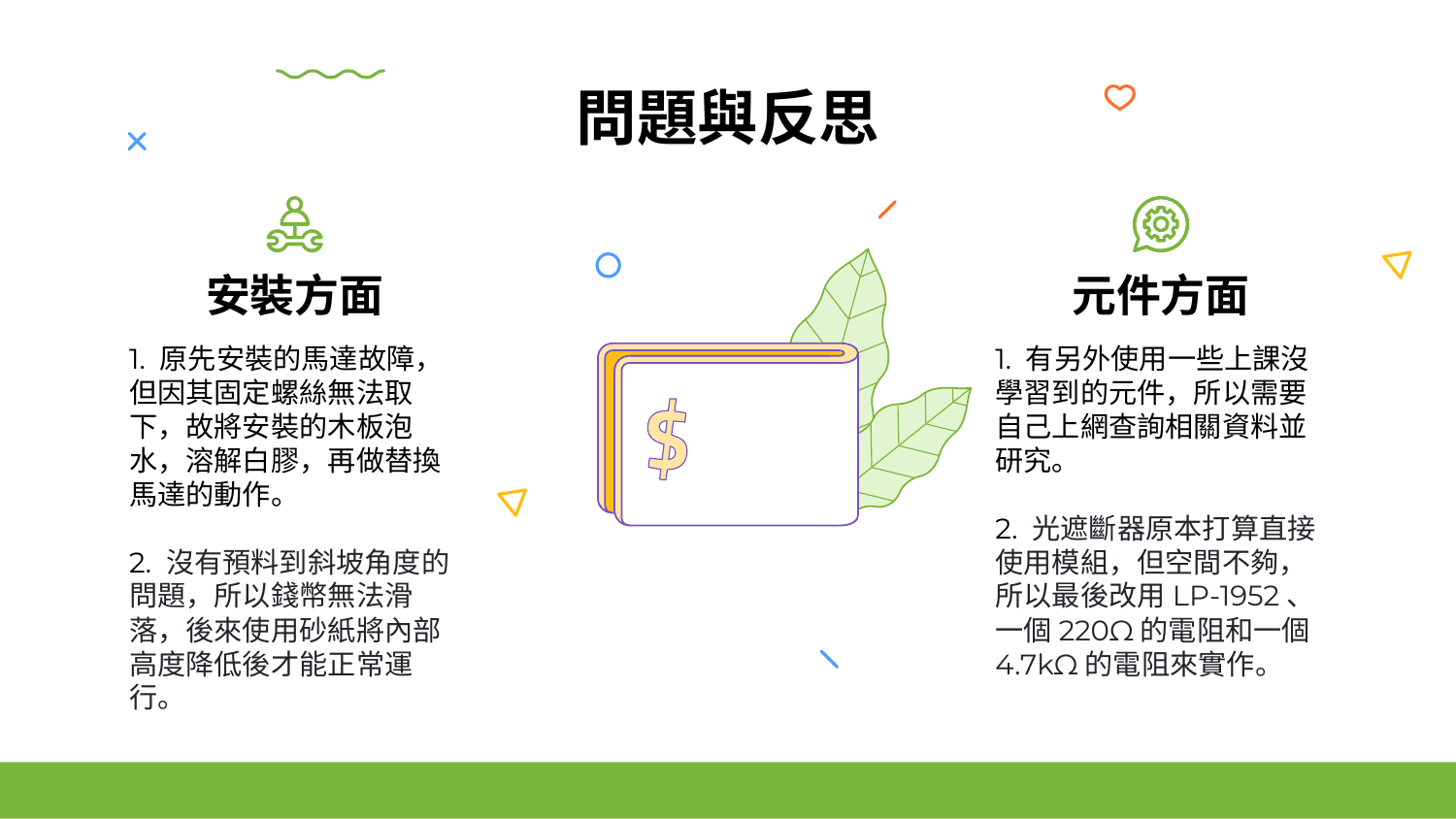

問題與反思

# 安裝方面
元件方面
1. 原先安裝的馬達故障，但因其固定螺絲無法取下，故將安裝的木板泡水，溶解白膠，再做替換馬達的動作。

2. 沒有預料到斜坡角度的問題，所以錢幣無法滑落，後來使用砂紙將內部高度降低後才能正常運行。
1. 有另外使用一些上課沒學習到的元件，所以需要自己上網查詢相關資料並研究。

2. 光遮斷器原本打算直接使用模組，但空間不夠，所以最後改用LP-1952、一個220Ω的電阻和一個4.7kΩ的電阻來實作。